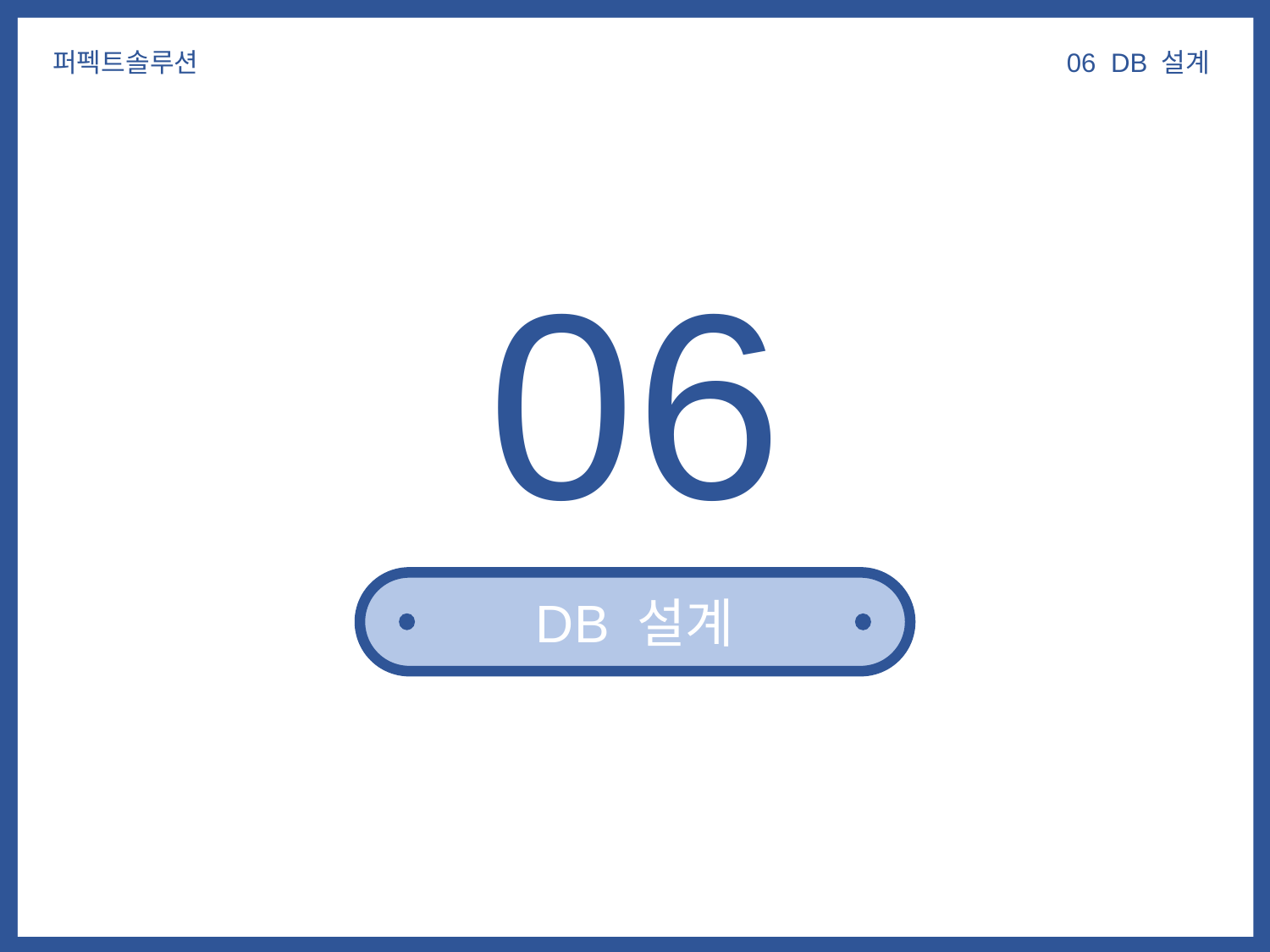

06  DB 설계
퍼펙트솔루션
06
DB 설계